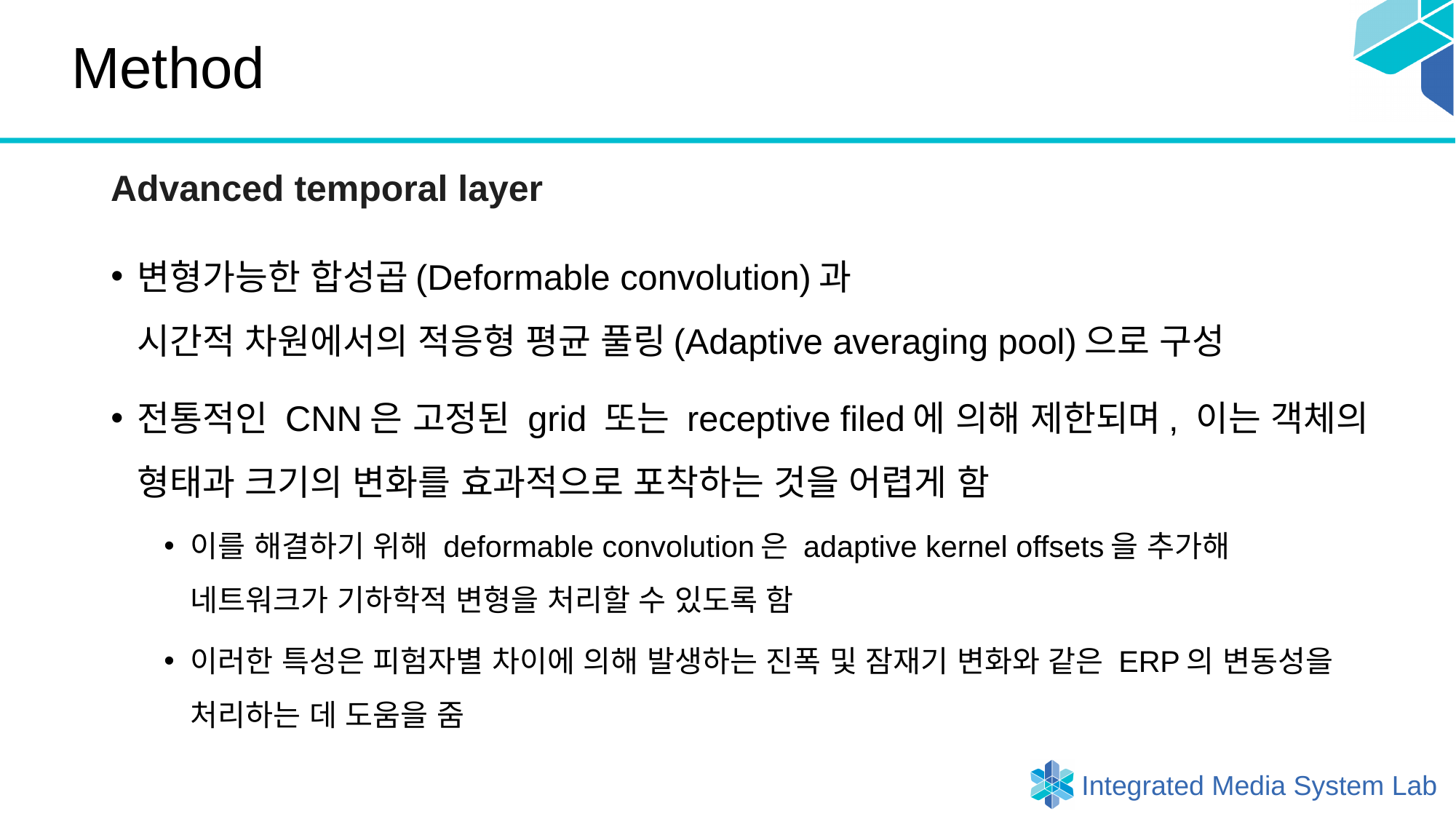

# Method
Advanced temporal layer
변형가능한 합성곱(Deformable convolution)과
시간적 차원에서의 적응형 평균 풀링(Adaptive averaging pool)으로 구성
전통적인 CNN은 고정된 grid 또는 receptive filed에 의해 제한되며, 이는 객체의 형태과 크기의 변화를 효과적으로 포착하는 것을 어렵게 함
이를 해결하기 위해 deformable convolution은 adaptive kernel offsets을 추가해
네트워크가 기하학적 변형을 처리할 수 있도록 함
이러한 특성은 피험자별 차이에 의해 발생하는 진폭 및 잠재기 변화와 같은 ERP의 변동성을 처리하는 데 도움을 줌